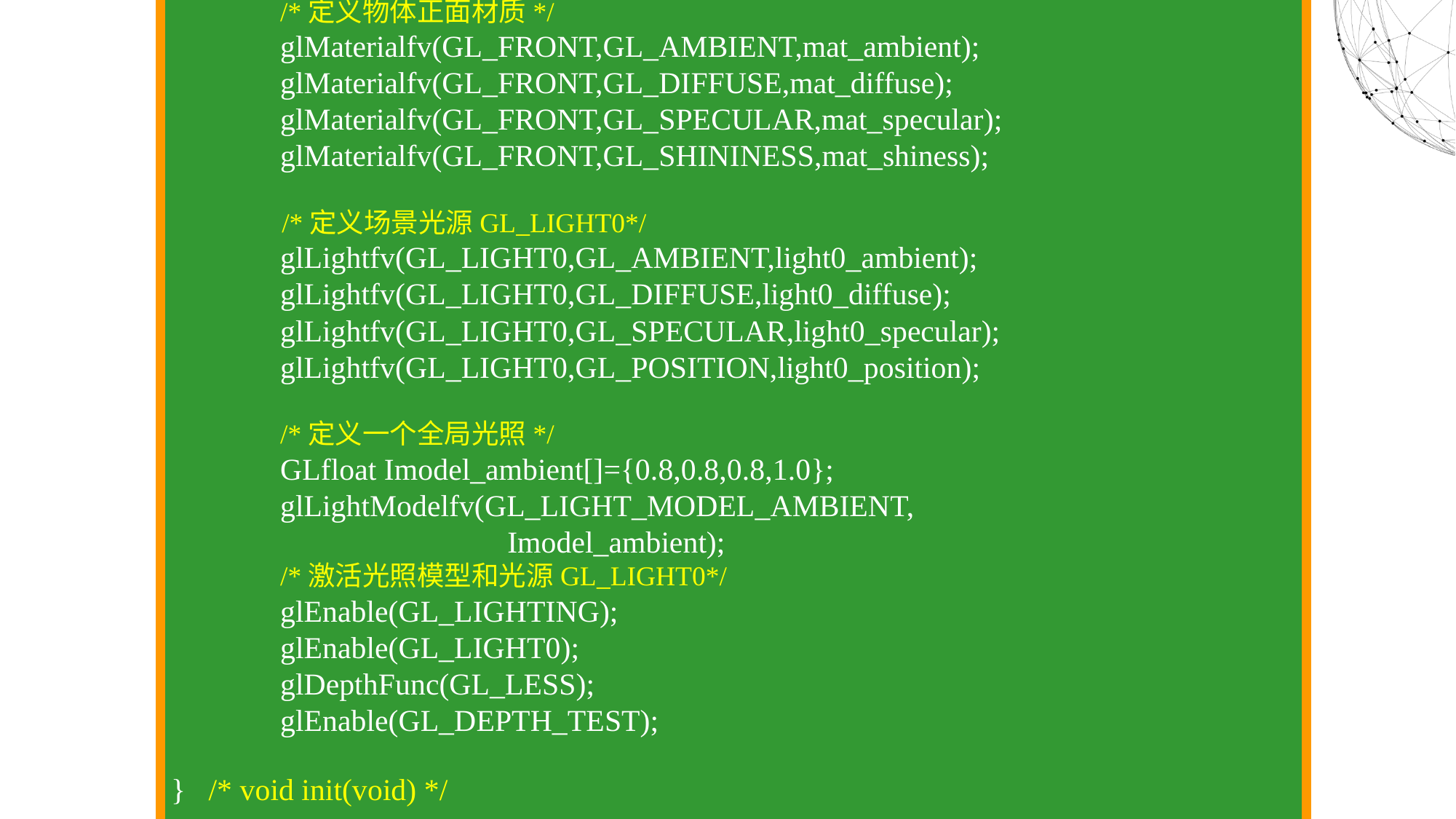

/*定义物体正面材质*/
	glMaterialfv(GL_FRONT,GL_AMBIENT,mat_ambient);
	glMaterialfv(GL_FRONT,GL_DIFFUSE,mat_diffuse);
	glMaterialfv(GL_FRONT,GL_SPECULAR,mat_specular);
	glMaterialfv(GL_FRONT,GL_SHININESS,mat_shiness);

                /*定义场景光源GL_LIGHT0*/
	glLightfv(GL_LIGHT0,GL_AMBIENT,light0_ambient);
	glLightfv(GL_LIGHT0,GL_DIFFUSE,light0_diffuse);
	glLightfv(GL_LIGHT0,GL_SPECULAR,light0_specular);
	glLightfv(GL_LIGHT0,GL_POSITION,light0_position);

	/*定义一个全局光照*/
	GLfloat Imodel_ambient[]={0.8,0.8,0.8,1.0};
	glLightModelfv(GL_LIGHT_MODEL_AMBIENT,
                                            Imodel_ambient);
	/*激活光照模型和光源GL_LIGHT0*/
	glEnable(GL_LIGHTING);
	glEnable(GL_LIGHT0);
	glDepthFunc(GL_LESS);
	glEnable(GL_DEPTH_TEST);

}   /* void init(void) */